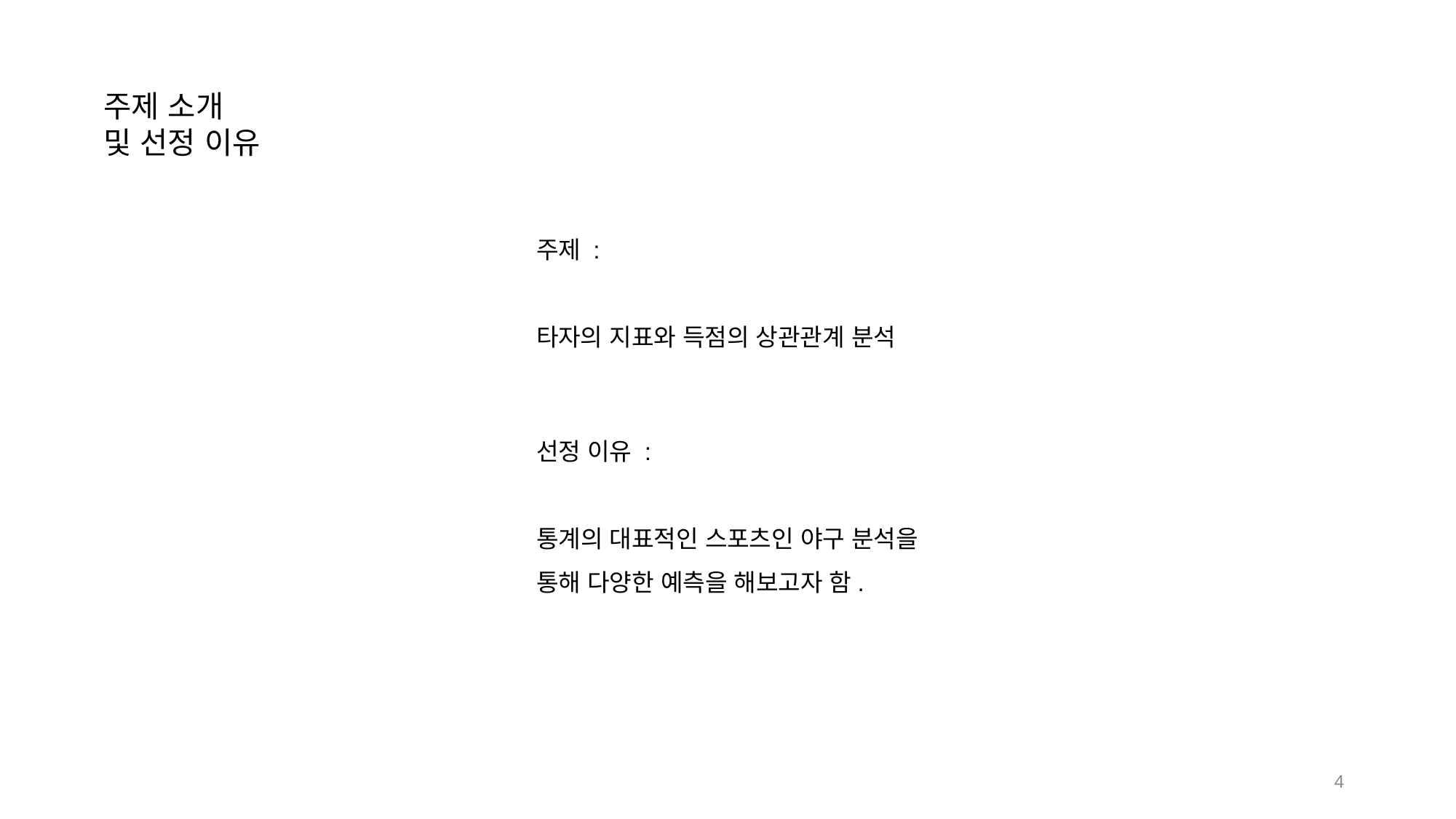

주제 소개
및 선정 이유
주제 :

타자의 지표와 득점의 상관관계 분석
선정 이유 :

통계의 대표적인 스포츠인 야구 분석을
통해 다양한 예측을 해보고자 함.
4